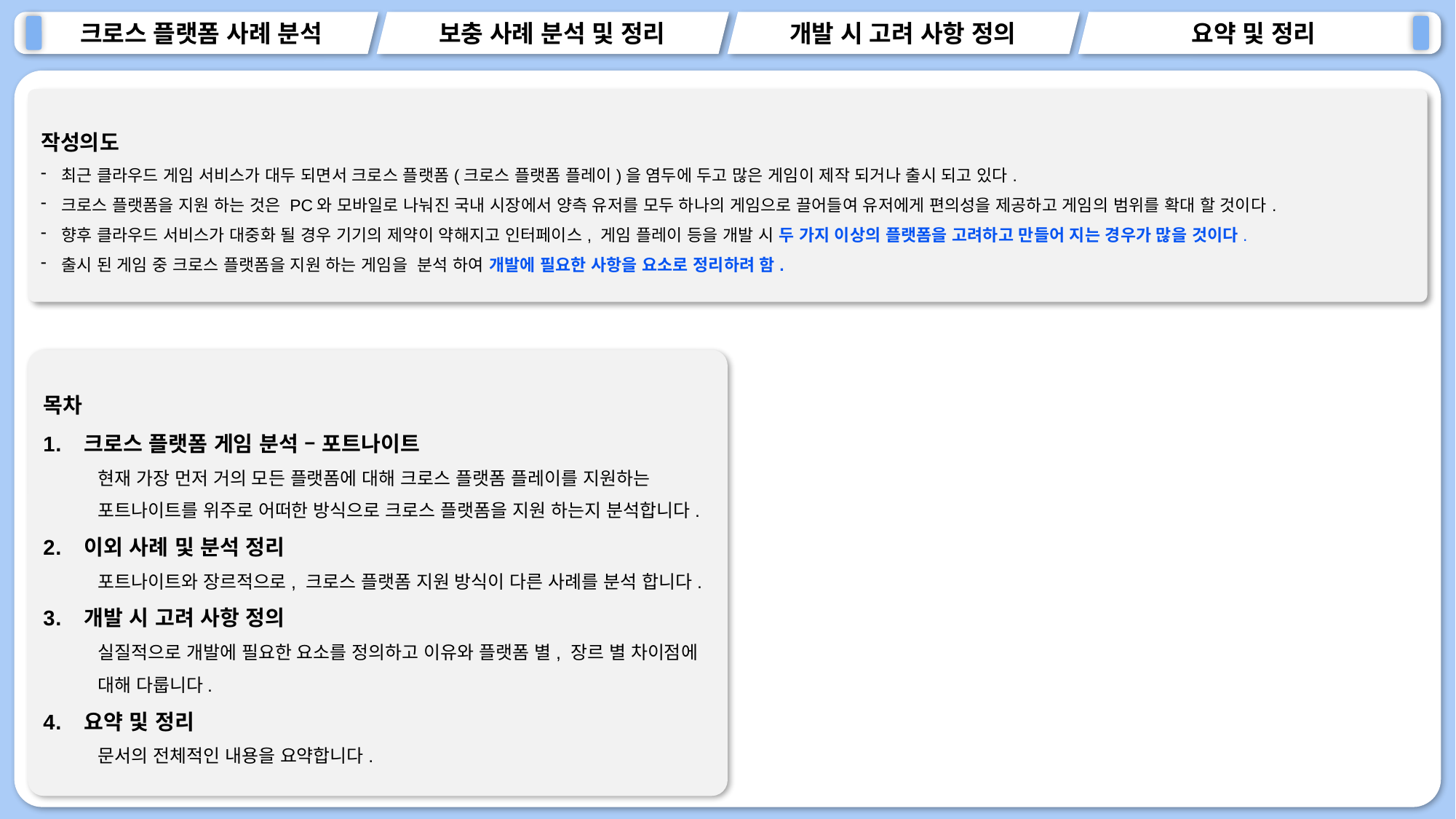

작성의도
최근 클라우드 게임 서비스가 대두 되면서 크로스 플랫폼(크로스 플랫폼 플레이)을 염두에 두고 많은 게임이 제작 되거나 출시 되고 있다.
크로스 플랫폼을 지원 하는 것은 PC와 모바일로 나눠진 국내 시장에서 양측 유저를 모두 하나의 게임으로 끌어들여 유저에게 편의성을 제공하고 게임의 범위를 확대 할 것이다.
향후 클라우드 서비스가 대중화 될 경우 기기의 제약이 약해지고 인터페이스, 게임 플레이 등을 개발 시 두 가지 이상의 플랫폼을 고려하고 만들어 지는 경우가 많을 것이다.
출시 된 게임 중 크로스 플랫폼을 지원 하는 게임을  분석 하여 개발에 필요한 사항을 요소로 정리하려 함.
목차
크로스 플랫폼 게임 분석 – 포트나이트
현재 가장 먼저 거의 모든 플랫폼에 대해 크로스 플랫폼 플레이를 지원하는 포트나이트를 위주로 어떠한 방식으로 크로스 플랫폼을 지원 하는지 분석합니다.
이외 사례 및 분석 정리
포트나이트와 장르적으로, 크로스 플랫폼 지원 방식이 다른 사례를 분석 합니다.
개발 시 고려 사항 정의
실질적으로 개발에 필요한 요소를 정의하고 이유와 플랫폼 별, 장르 별 차이점에 대해 다룹니다.
요약 및 정리
문서의 전체적인 내용을 요약합니다.